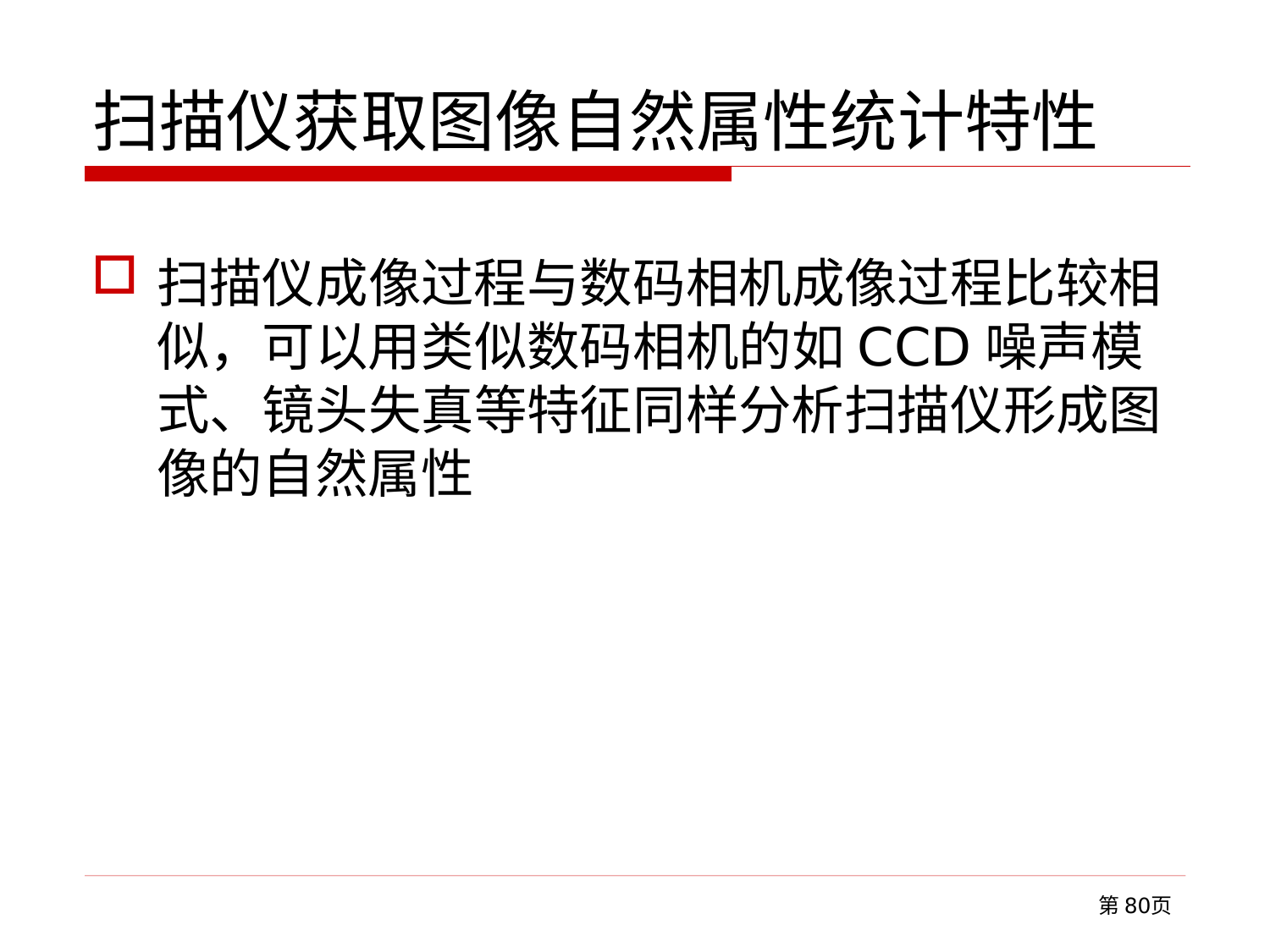

# 扫描仪获取图像自然属性统计特性
扫描仪成像过程与数码相机成像过程比较相似，可以用类似数码相机的如CCD噪声模式、镜头失真等特征同样分析扫描仪形成图像的自然属性
80